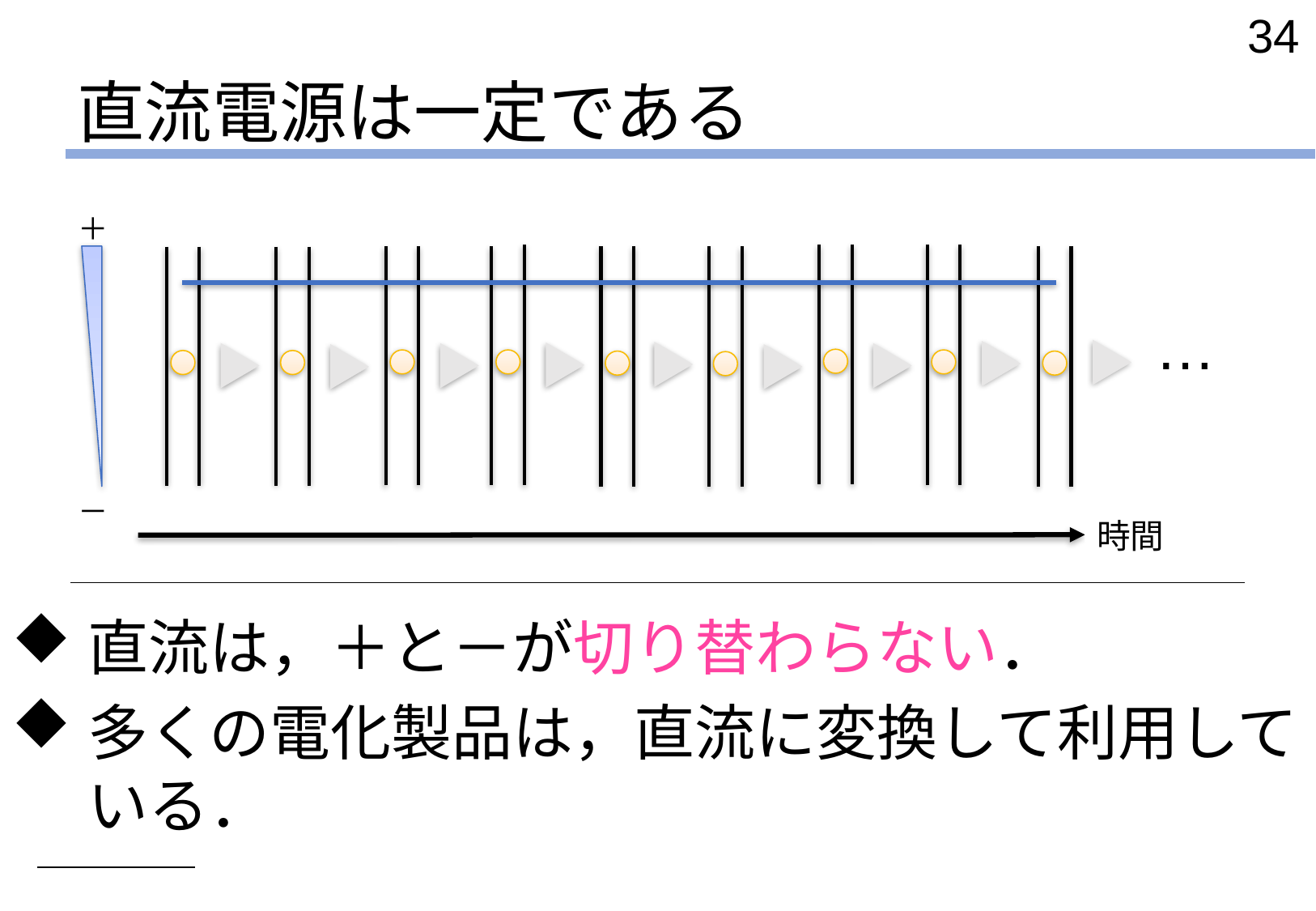

34
# 直流電源は一定である
＋

－
…

時間
直流は，＋と－が切り替わらない．
多くの電化製品は，直流に変換して利用している．